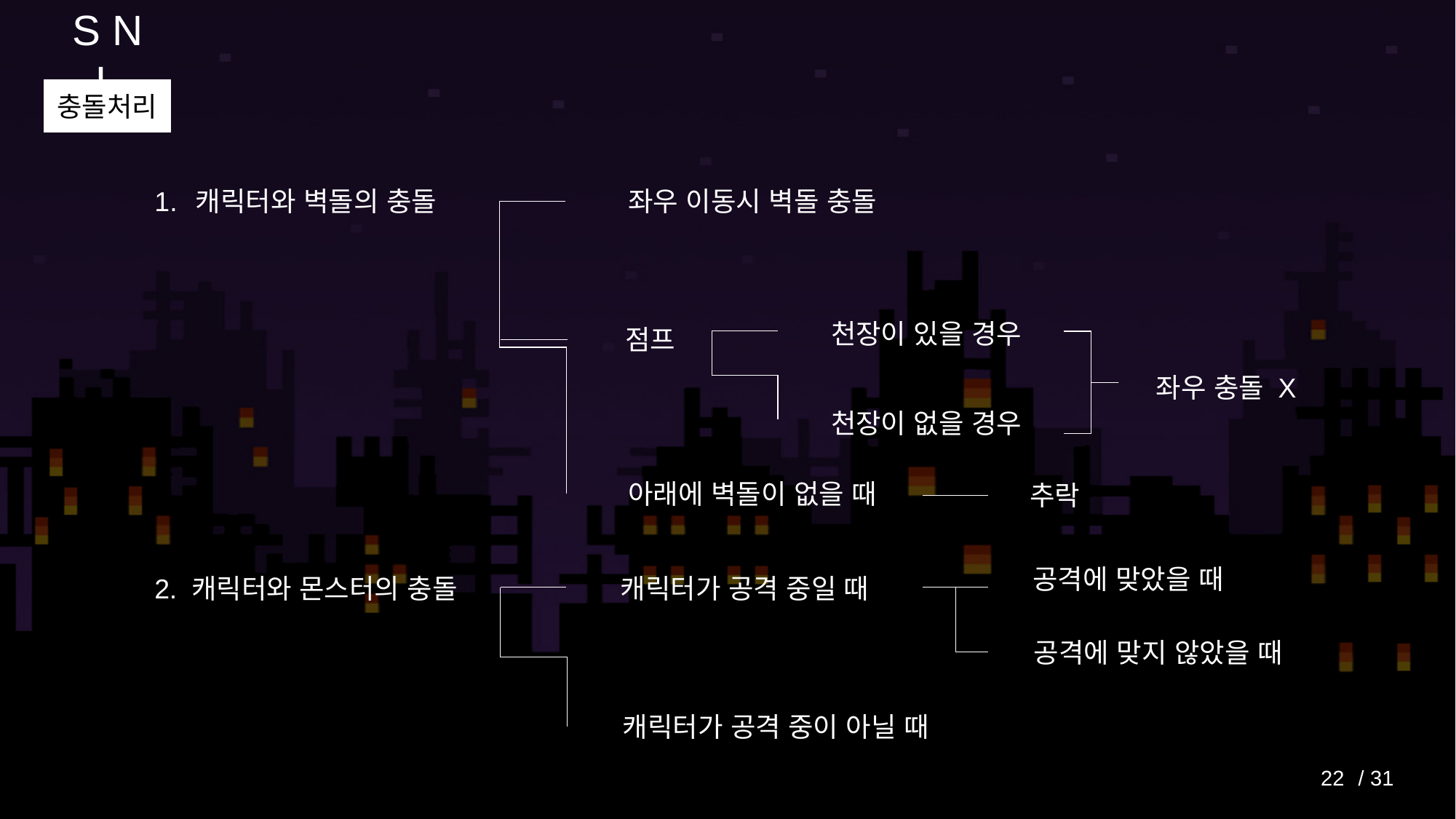

S N L
충돌처리
캐릭터와 벽돌의 충돌
좌우 이동시 벽돌 충돌
천장이 있을 경우
점프

좌우 충돌 X
천장이 없을 경우
아래에 벽돌이 없을 때
추락
공격에 맞았을 때
2. 캐릭터와 몬스터의 충돌
캐릭터가 공격 중일 때
공격에 맞지 않았을 때
캐릭터가 공격 중이 아닐 때
22